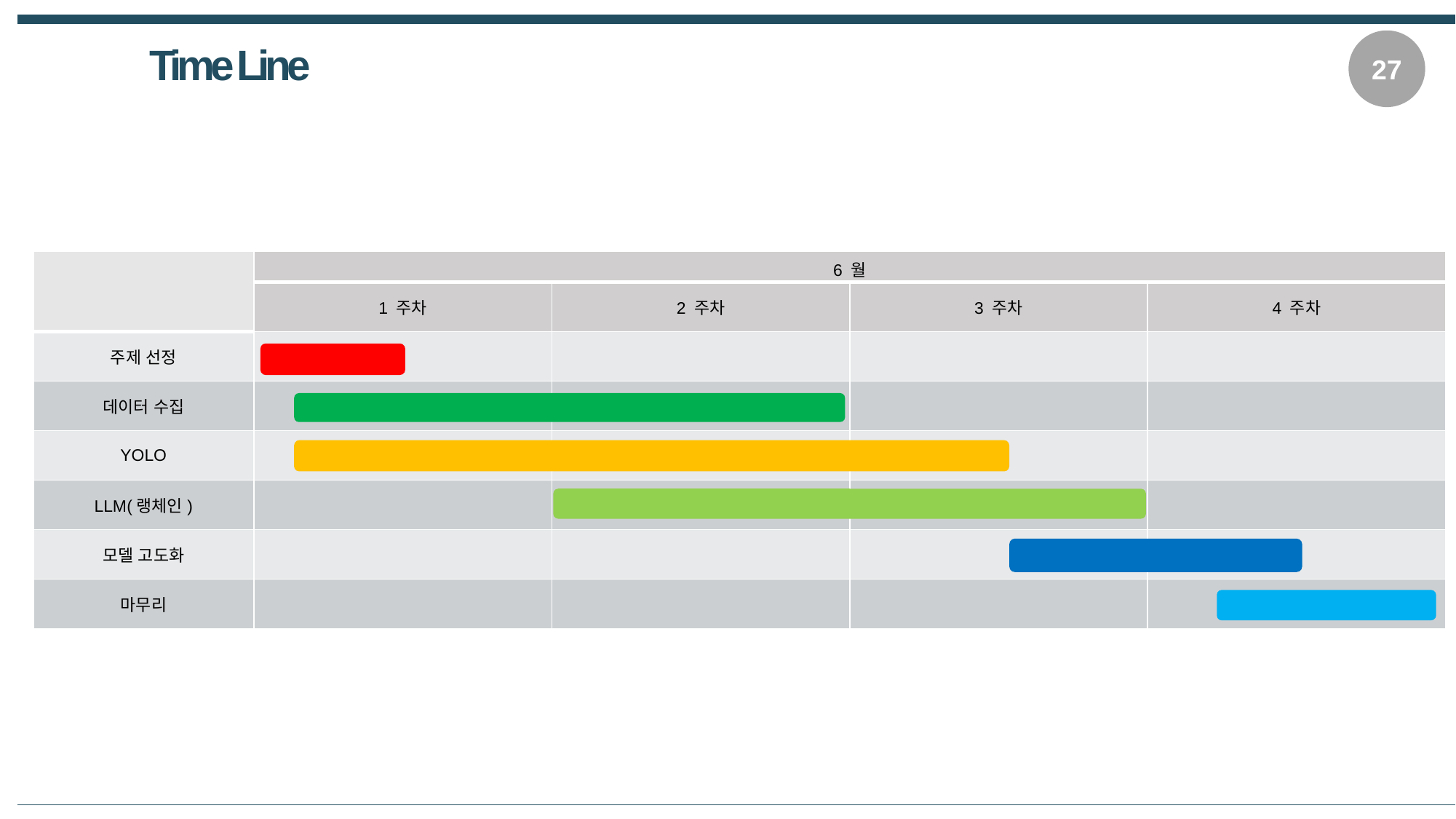

27
Time Line
|  | 6 월 |  |  |  |
| --- | --- | --- | --- | --- |
|  | 1 주차 | 2 주차 | 3 주차 | 4 주차 |
| 주제 선정 |  |  |  |  |
| 데이터 수집 |  |  |  |  |
| YOLO |  |  |  |  |
| LLM(랭체인) |  |  |  |  |
| 모델 고도화 |  |  |  |  |
| 마무리 |  |  |  |  |